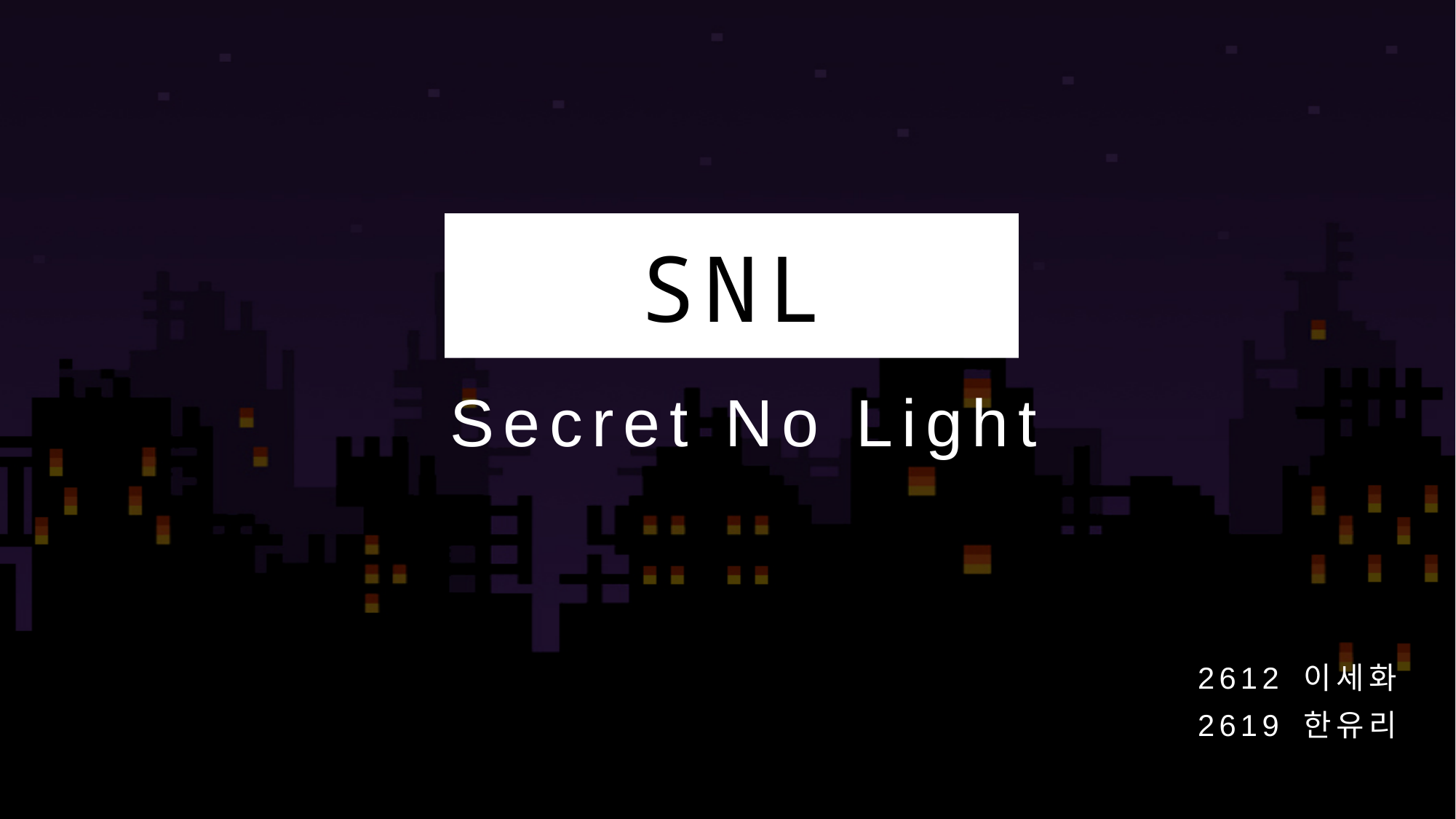

SNL
Secret No Light
2612 이세화
2619 한유리

1